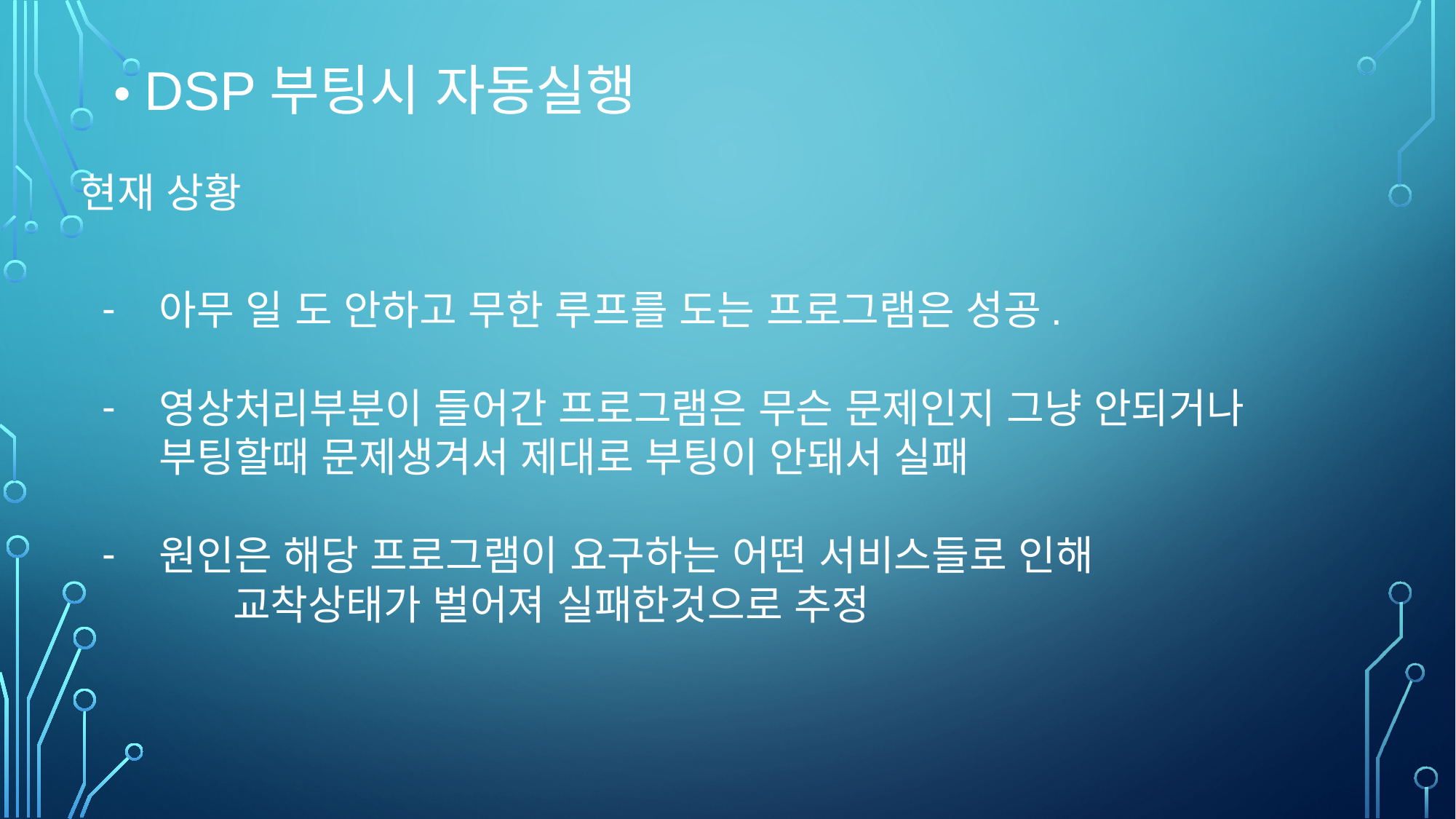

• DSP부팅시 자동실행
현재 상황
아무 일 도 안하고 무한 루프를 도는 프로그램은 성공.

영상처리부분이 들어간 프로그램은 무슨 문제인지 그냥 안되거나 부팅할때 문제생겨서 제대로 부팅이 안돼서 실패

원인은 해당 프로그램이 요구하는 어떤 서비스들로 인해
	 교착상태가 벌어져 실패한것으로 추정